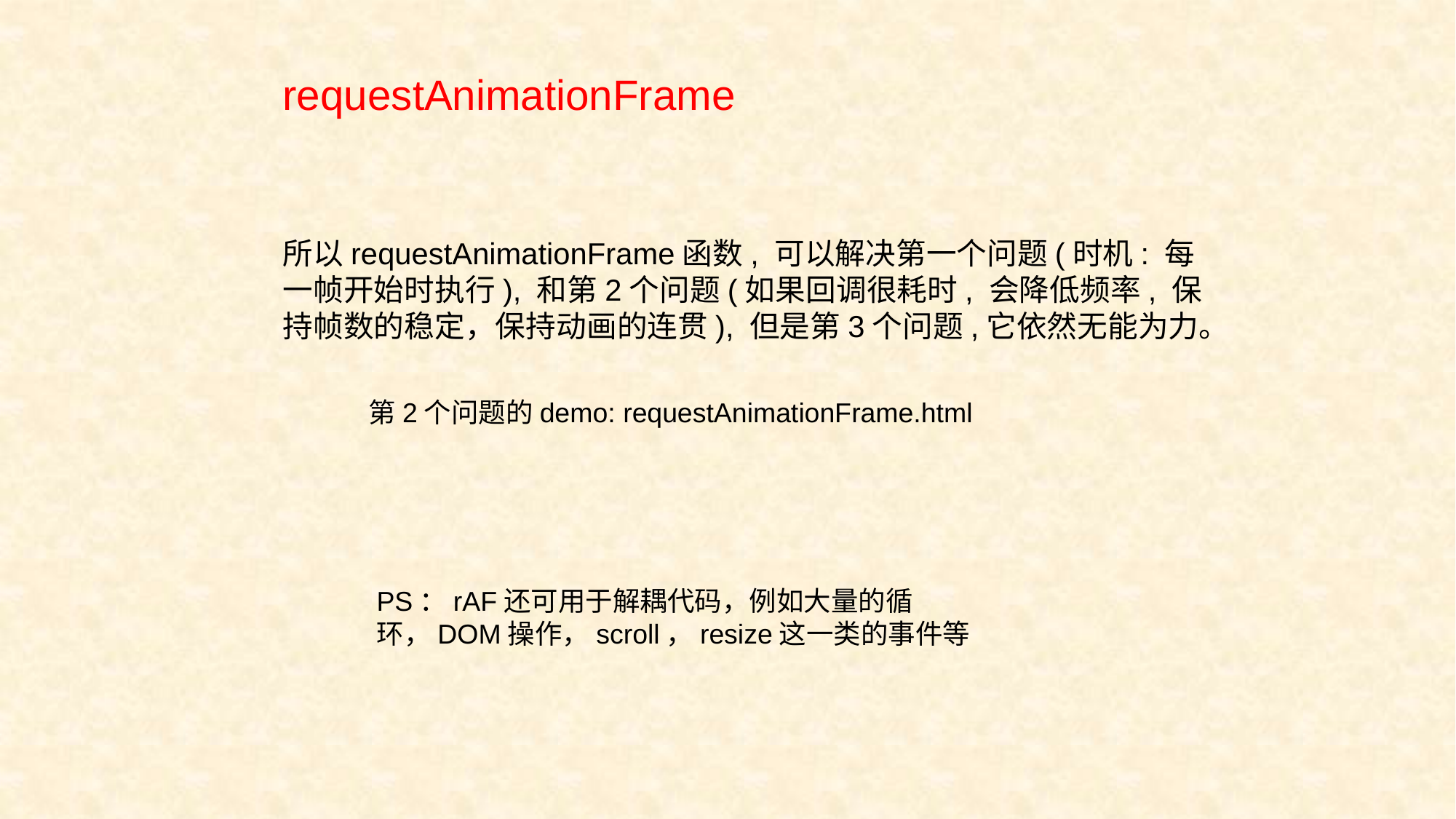

requestAnimationFrame
所以requestAnimationFrame函数, 可以解决第一个问题(时机: 每一帧开始时执行), 和第2个问题(如果回调很耗时, 会降低频率, 保持帧数的稳定，保持动画的连贯), 但是第3个问题,它依然无能为力。
第2个问题的demo: requestAnimationFrame.html
PS：rAF还可用于解耦代码，例如大量的循环，DOM操作，scroll，resize这一类的事件等